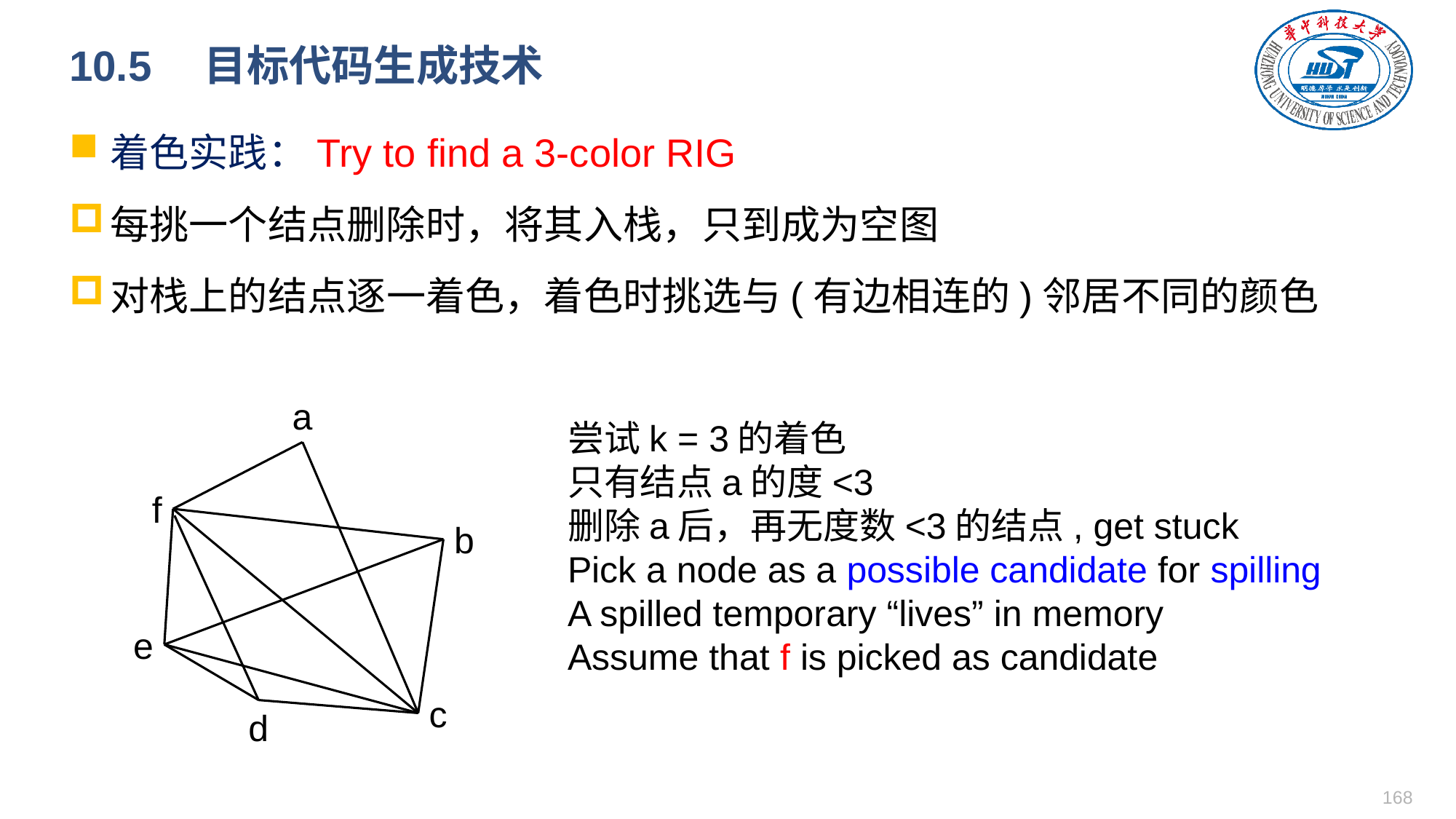

# 10.5　目标代码生成技术
着色实践：Try to find a 3-color RIG
每挑一个结点删除时，将其入栈，只到成为空图
对栈上的结点逐一着色，着色时挑选与(有边相连的)邻居不同的颜色
a
尝试k = 3的着色
只有结点a的度<3
删除a后，再无度数<3的结点, get stuck
Pick a node as a possible candidate for spilling
A spilled temporary “lives” in memory
Assume that f is picked as candidate
f
b
e
c
d
168